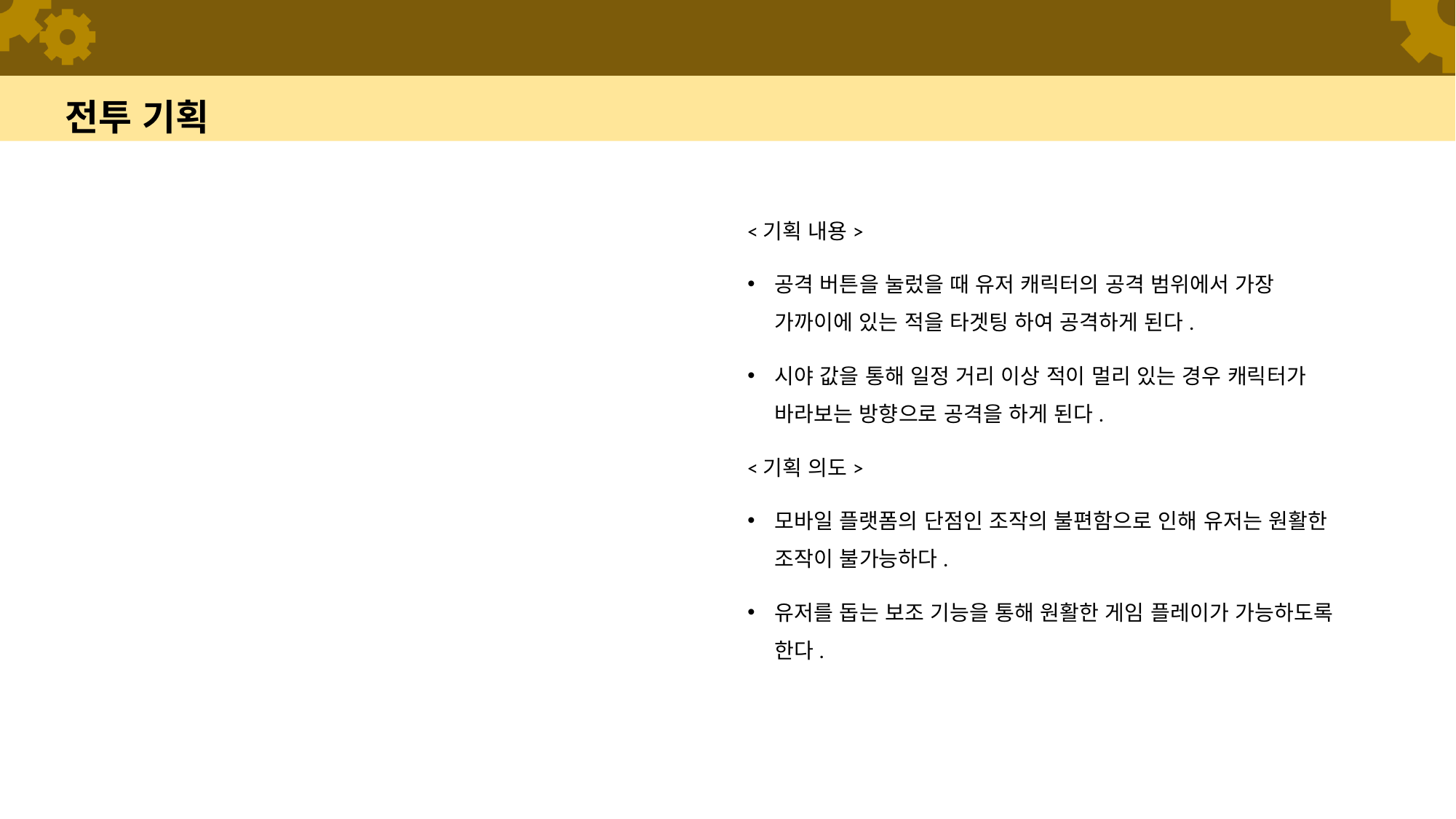

# 전투 기획

<기획 내용>
공격 버튼을 눌렀을 때 유저 캐릭터의 공격 범위에서 가장 가까이에 있는 적을 타겟팅 하여 공격하게 된다.
시야 값을 통해 일정 거리 이상 적이 멀리 있는 경우 캐릭터가 바라보는 방향으로 공격을 하게 된다.
<기획 의도>
모바일 플랫폼의 단점인 조작의 불편함으로 인해 유저는 원활한 조작이 불가능하다.
유저를 돕는 보조 기능을 통해 원활한 게임 플레이가 가능하도록 한다.